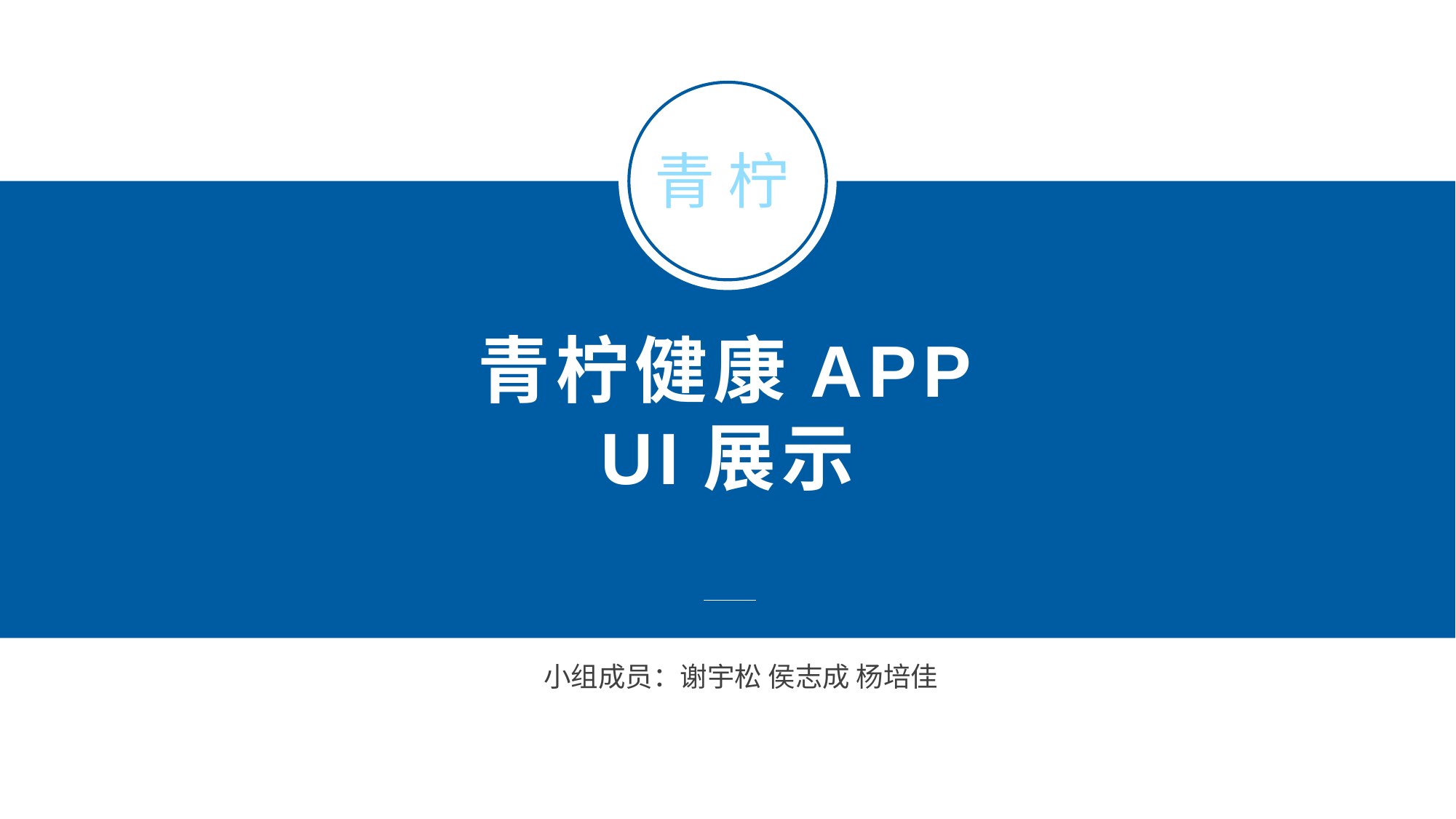

青 柠
# 青柠健康APP UI展示
小组成员：谢宇松 侯志成 杨培佳